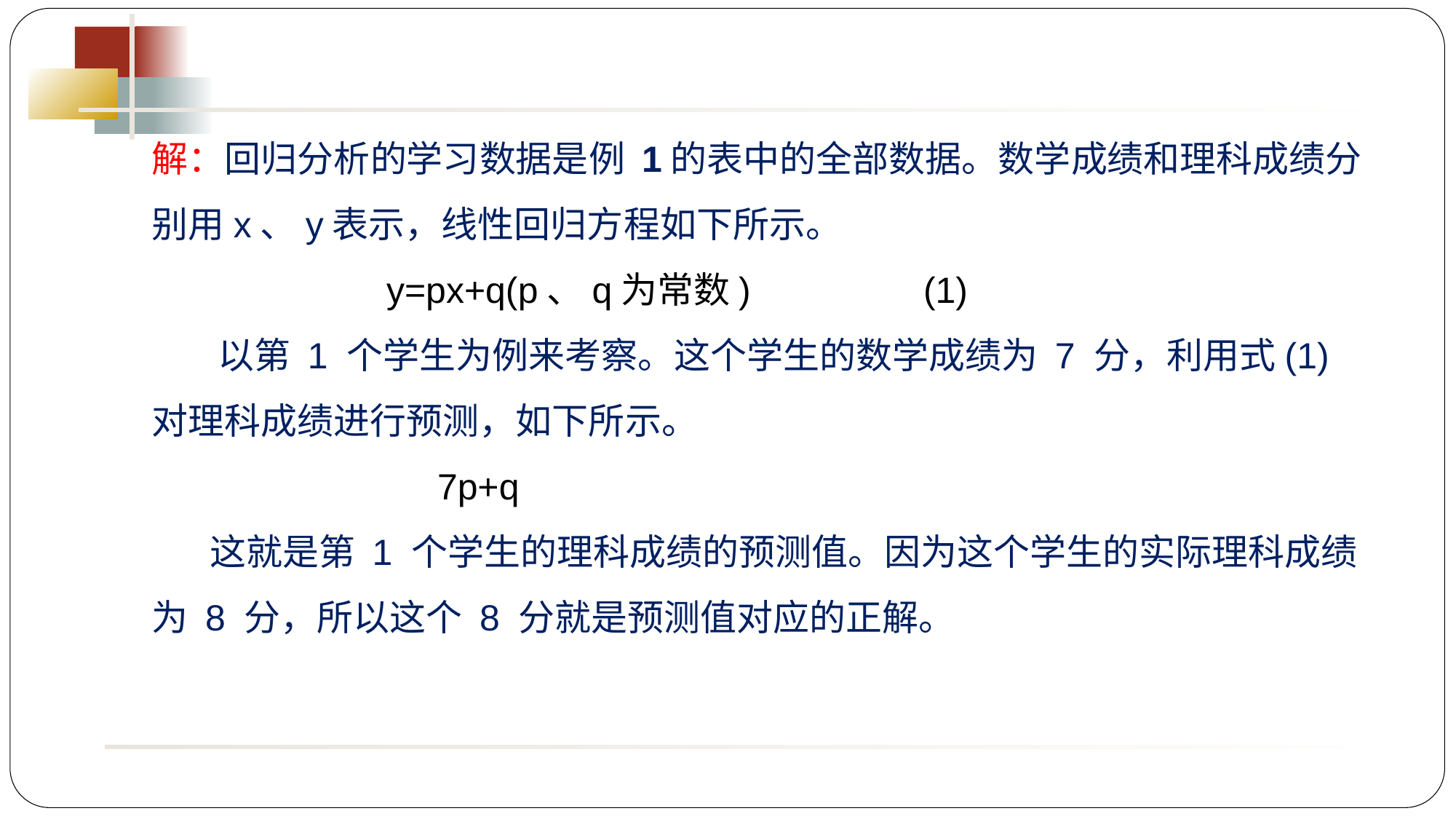

解：回归分析的学习数据是例 1的表中的全部数据。数学成绩和理科成绩分别用x、y表示，线性回归方程如下所示。
                       y=px+q(p、q为常数)                 (1)
       以第 1 个学生为例来考察。这个学生的数学成绩为 7 分，利用式(1) 对理科成绩进行预测，如下所示。
                            7p+q
      这就是第 1 个学生的理科成绩的预测值。因为这个学生的实际理科成绩为 8 分，所以这个 8 分就是预测值对应的正解。